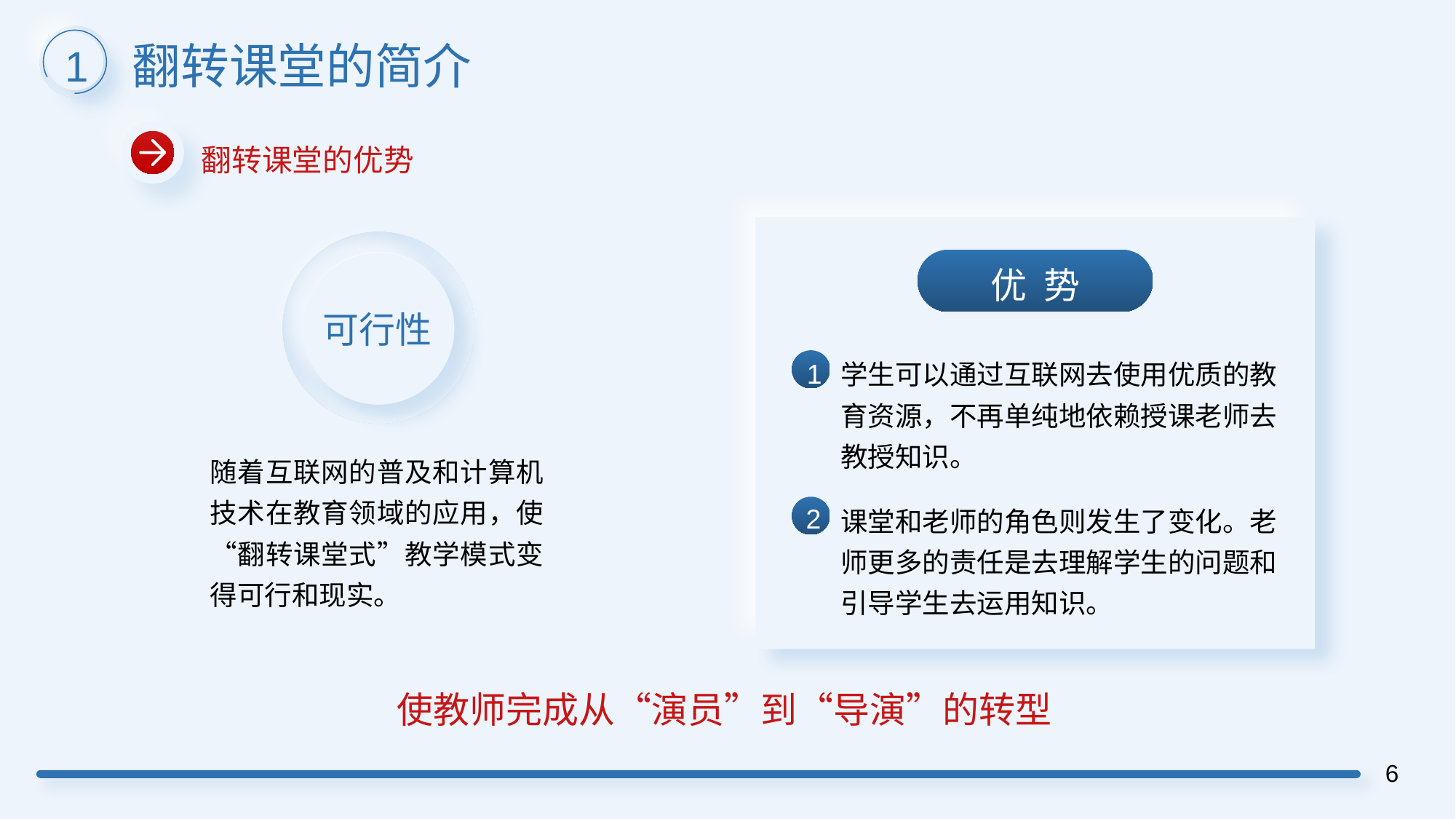

翻转课堂的简介
1

翻转课堂的优势

可行性
随着互联网的普及和计算机技术在教育领域的应用，使“翻转课堂式”教学模式变得可行和现实。

优  势
1

学生可以通过互联网去使用优质的教育资源，不再单纯地依赖授课老师去教授知识。

课堂和老师的角色则发生了变化。老师更多的责任是去理解学生的问题和引导学生去运用知识。
2

使教师完成从“演员”到“导演”的转型